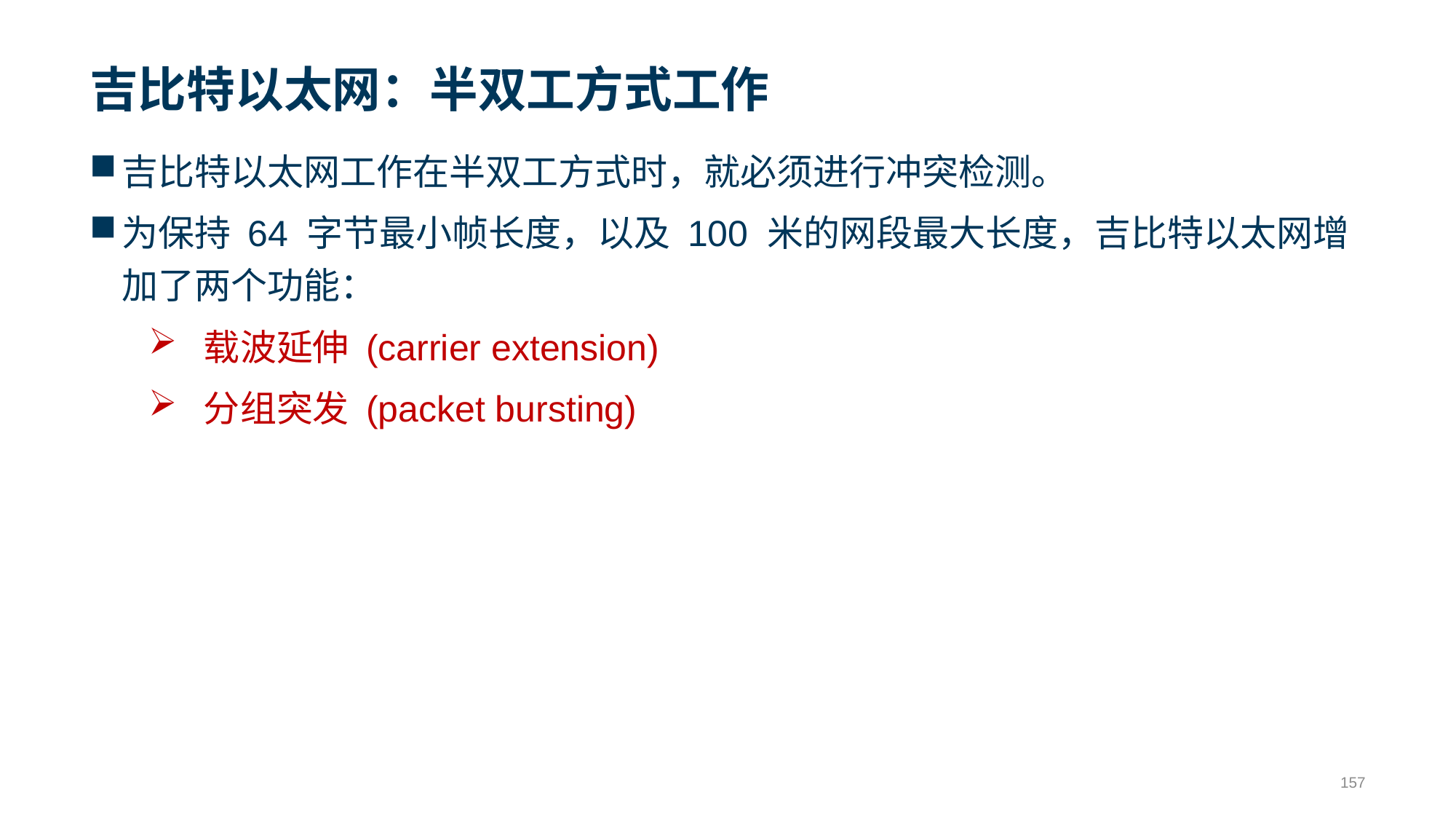

# 吉比特以太网：半双工方式工作
吉比特以太网工作在半双工方式时，就必须进行冲突检测。
为保持 64 字节最小帧长度，以及 100 米的网段最大长度，吉比特以太网增加了两个功能：
载波延伸 (carrier extension)
分组突发 (packet bursting)

157